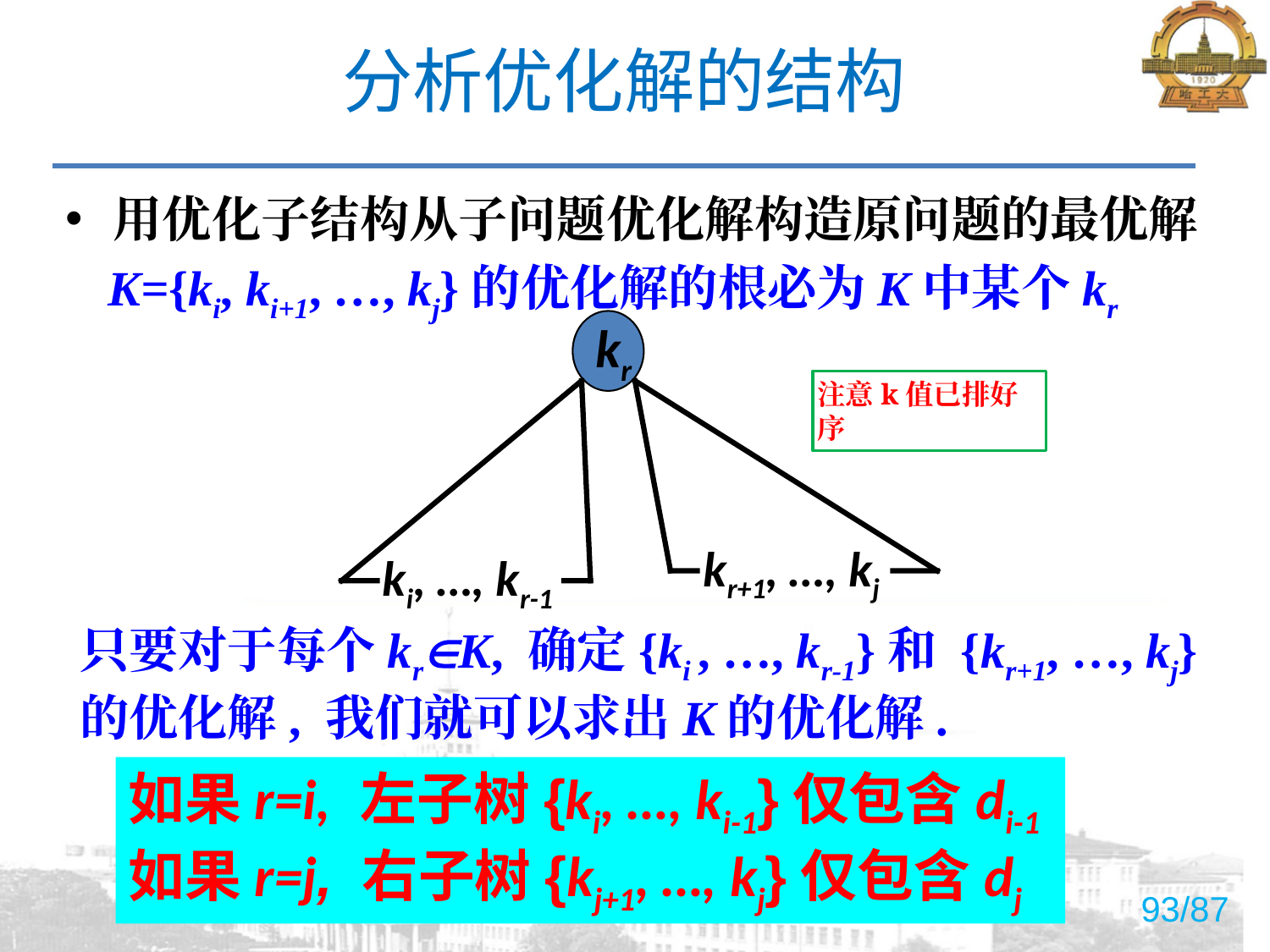

# 分析优化解的结构
用优化子结构从子问题优化解构造原问题的最优解
K={ki, ki+1, …, kj}的优化解的根必为K中某个kr
kr

kr+1, …, kj
ki, …, kr-1

注意k值已排好序
只要对于每个kr∈K, 确定{ki , …, kr-1}和 {kr+1, …, kj}
的优化解, 我们就可以求出K的优化解.
如果r=i, 左子树{ki, …, ki-1}仅包含di-1
如果r=j, 右子树{kj+1, …, kj}仅包含dj